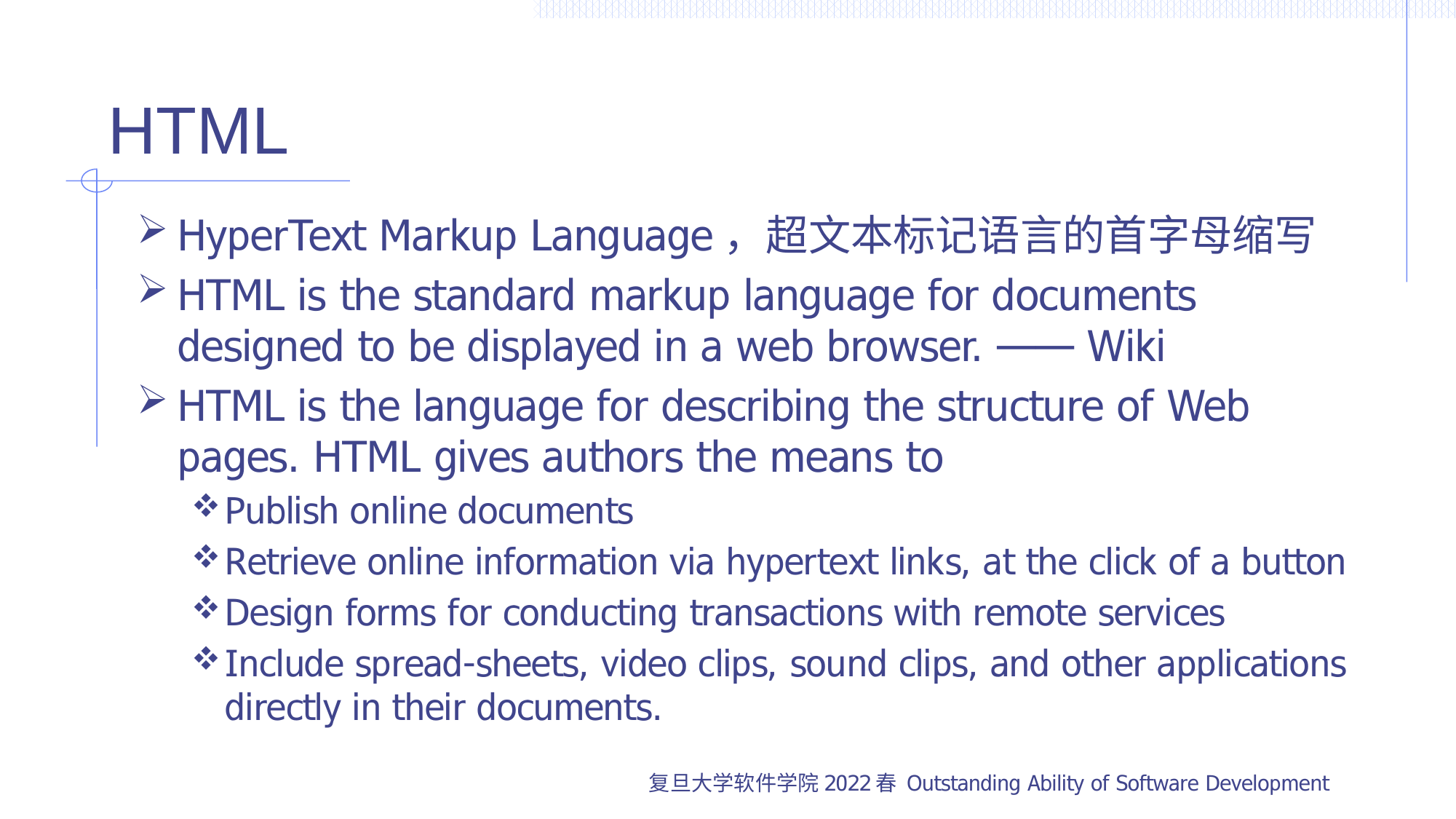

# HTML
HyperText Markup Language，超文本标记语言的首字母缩写
HTML is the standard markup language for documents designed to be displayed in a web browser. —— Wiki
HTML is the language for describing the structure of Web pages. HTML gives authors the means to
Publish online documents
Retrieve online information via hypertext links, at the click of a button
Design forms for conducting transactions with remote services
Include spread-sheets, video clips, sound clips, and other applications directly in their documents.